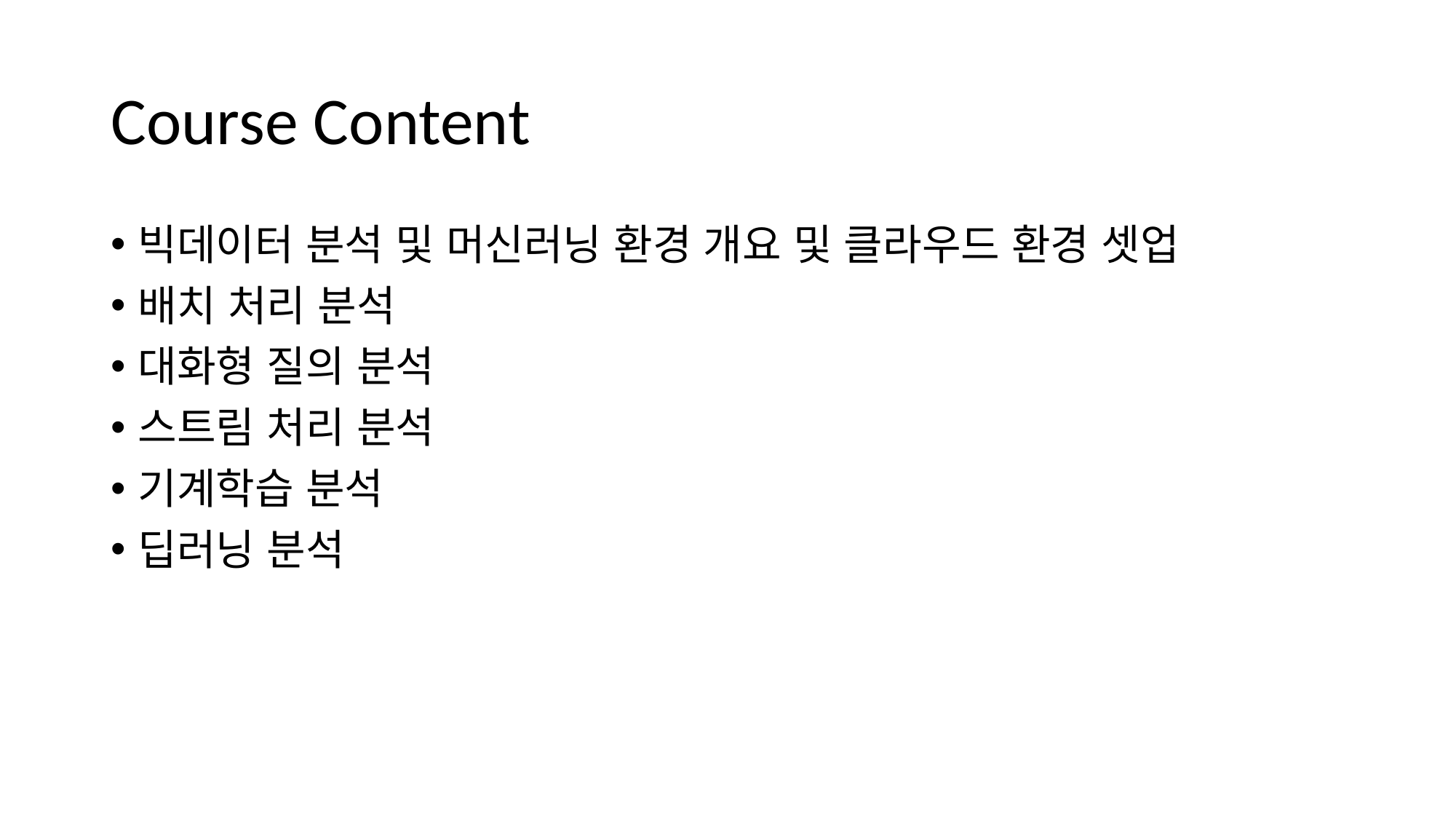

# Course Content
빅데이터 분석 및 머신러닝 환경 개요 및 클라우드 환경 셋업
배치 처리 분석
대화형 질의 분석
스트림 처리 분석
기계학습 분석
딥러닝 분석